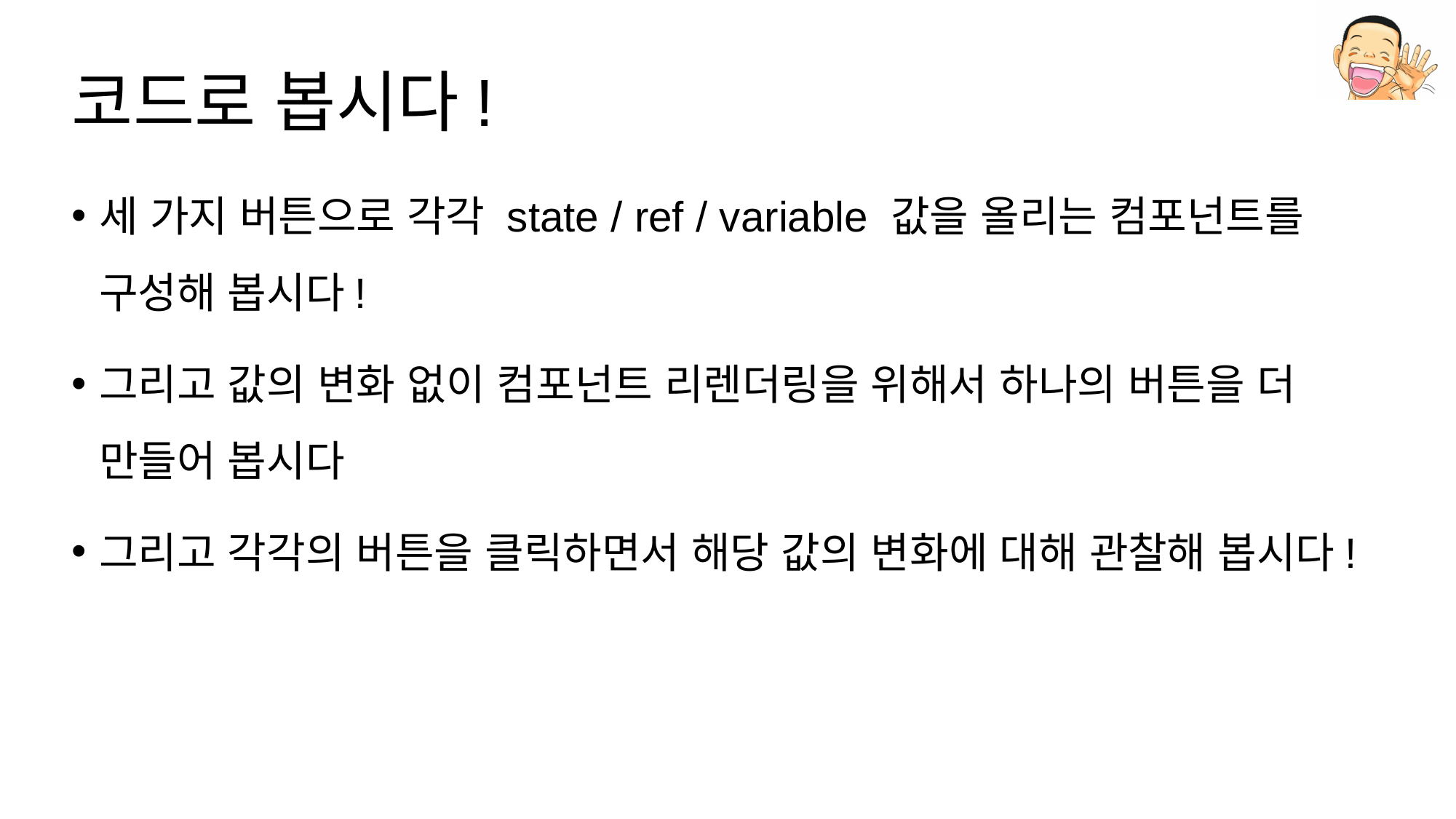

# 코드로 봅시다!
세 가지 버튼으로 각각 state / ref / variable 값을 올리는 컴포넌트를 구성해 봅시다!
그리고 값의 변화 없이 컴포넌트 리렌더링을 위해서 하나의 버튼을 더 만들어 봅시다
그리고 각각의 버튼을 클릭하면서 해당 값의 변화에 대해 관찰해 봅시다!